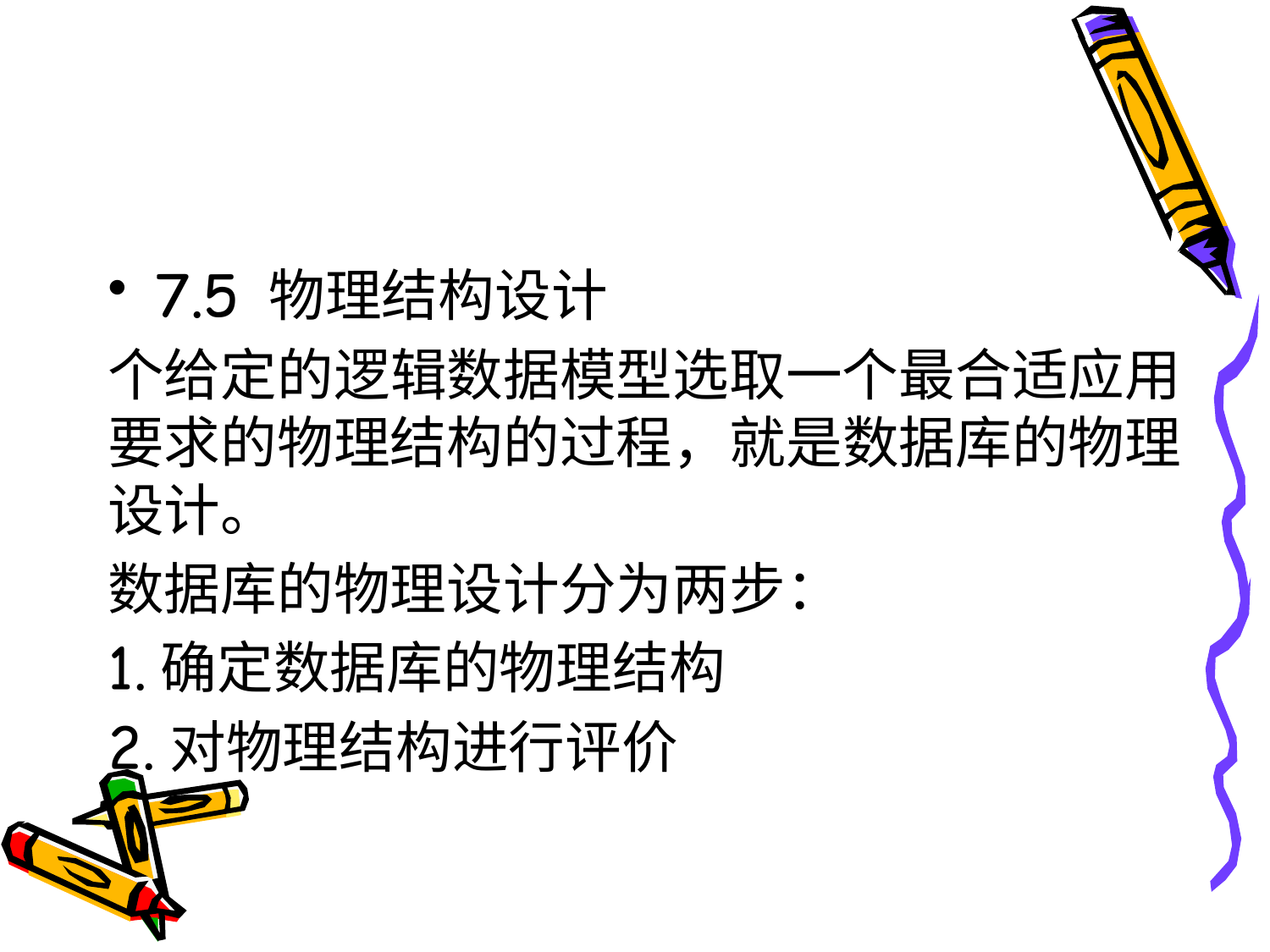

#
7.5 物理结构设计
个给定的逻辑数据模型选取一个最合适应用要求的物理结构的过程，就是数据库的物理设计。
数据库的物理设计分为两步：
1.确定数据库的物理结构
2.对物理结构进行评价